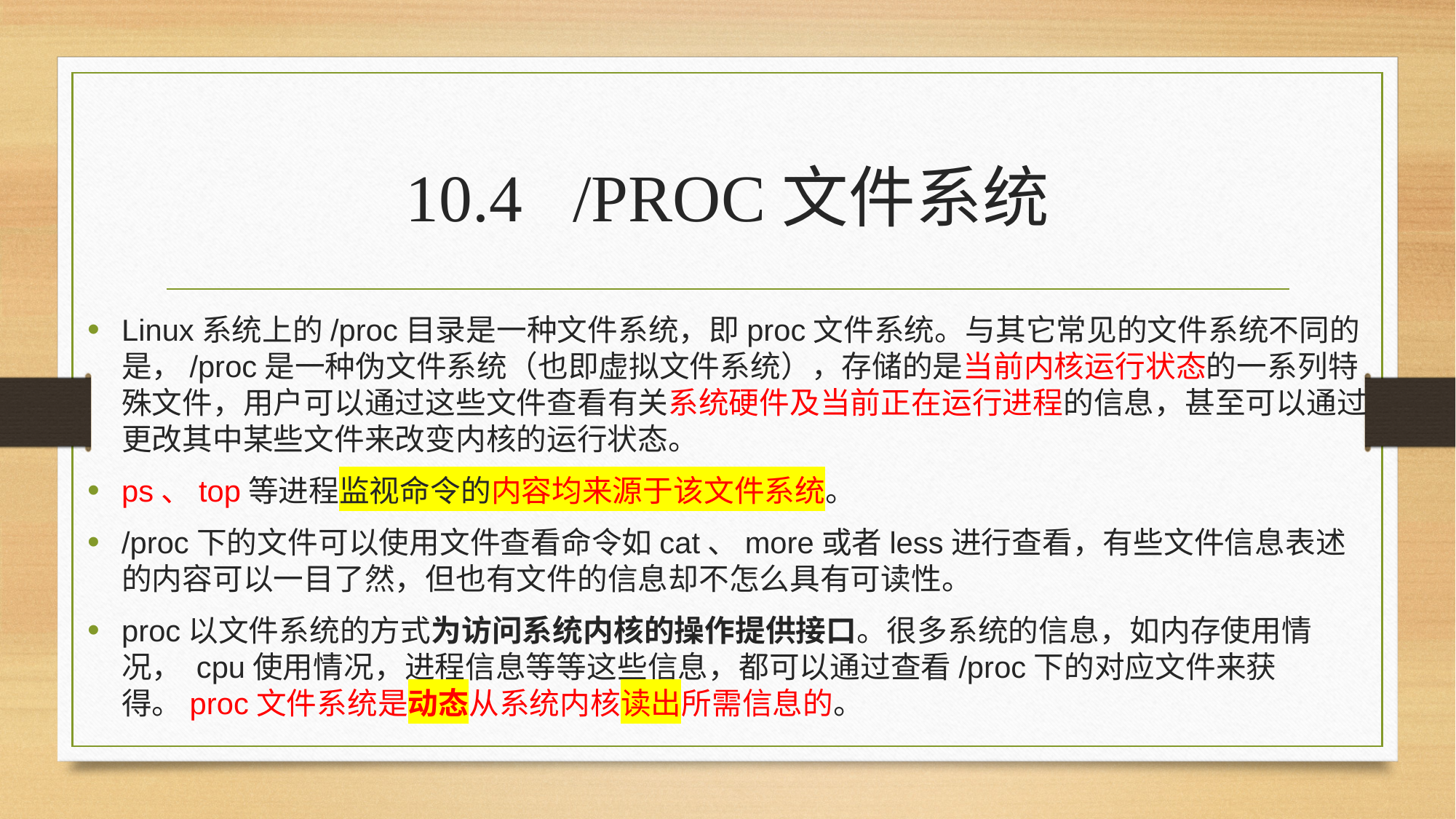

# 10.4   /PROC文件系统
Linux系统上的/proc目录是一种文件系统，即proc文件系统。与其它常见的文件系统不同的是，/proc是一种伪文件系统（也即虚拟文件系统），存储的是当前内核运行状态的一系列特殊文件，用户可以通过这些文件查看有关系统硬件及当前正在运行进程的信息，甚至可以通过更改其中某些文件来改变内核的运行状态。
ps、top等进程监视命令的内容均来源于该文件系统。
/proc下的文件可以使用文件查看命令如cat、more或者less进行查看，有些文件信息表述的内容可以一目了然，但也有文件的信息却不怎么具有可读性。
proc以文件系统的方式为访问系统内核的操作提供接口。很多系统的信息，如内存使用情况， cpu使用情况，进程信息等等这些信息，都可以通过查看/proc下的对应文件来获得。proc文件系统是动态从系统内核读出所需信息的。